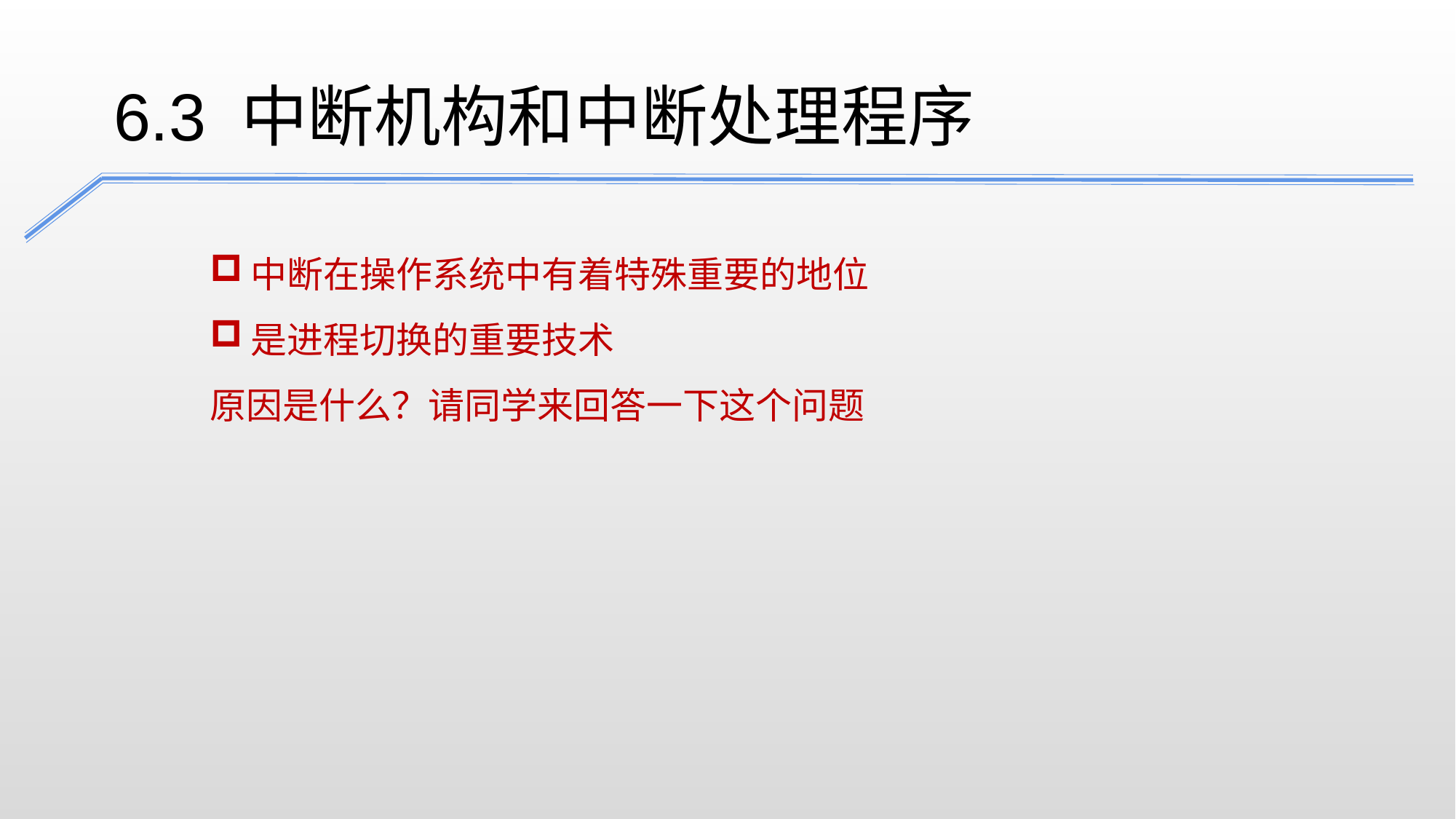

6.3 中断机构和中断处理程序
中断在操作系统中有着特殊重要的地位
是进程切换的重要技术
原因是什么？请同学来回答一下这个问题